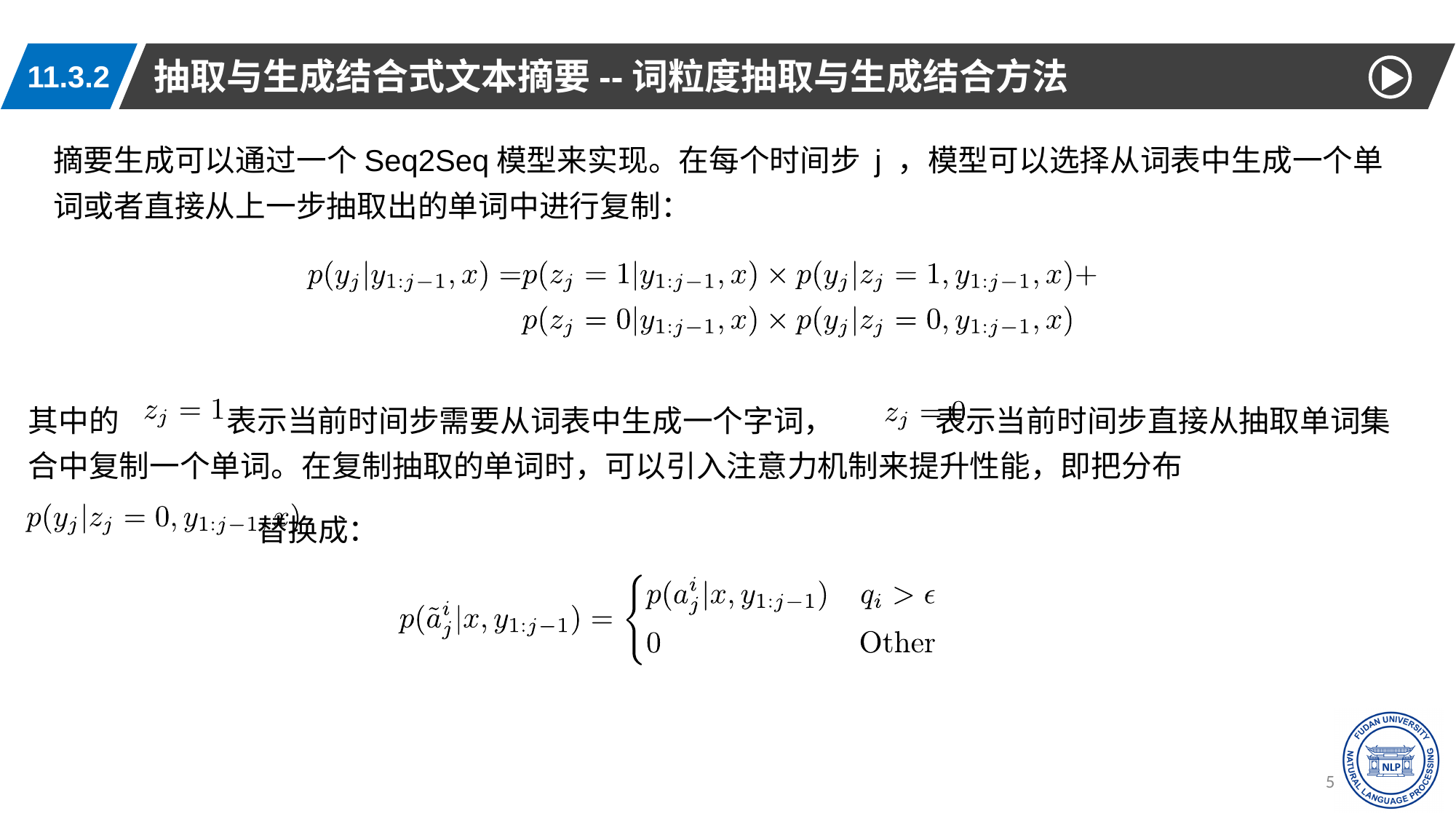

抽取与生成结合式文本摘要--词粒度抽取与生成结合方法
11.3.2

摘要生成可以通过一个Seq2Seq模型来实现。在每个时间步 j ，模型可以选择从词表中生成一个单词或者直接从上一步抽取出的单词中进行复制：

其中的                表示当前时间步需要从词表中生成一个字词，               表示当前时间步直接从抽取单词集合中复制一个单词。在复制抽取的单词时，可以引入注意力机制来提升性能，即把分布
                                 替换成：

52